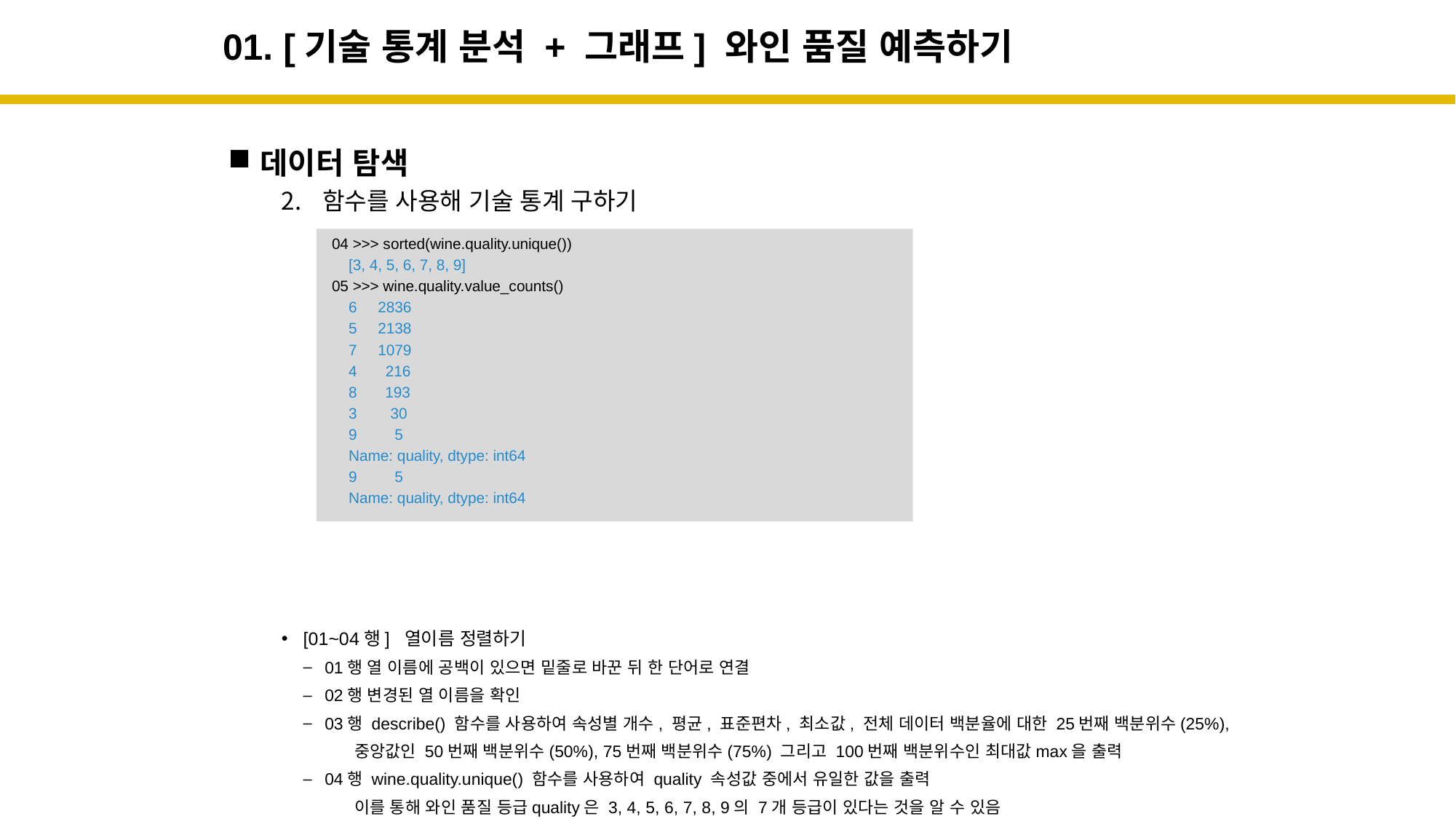

# 01. [기술 통계 분석 + 그래프] 와인 품질 예측하기
데이터 탐색
함수를 사용해 기술 통계 구하기

[01~04행]  열이름 정렬하기
01행 열 이름에 공백이 있으면 밑줄로 바꾼 뒤 한 단어로 연결
02행 변경된 열 이름을 확인
03행 describe() 함수를 사용하여 속성별 개수, 평균, 표준편차, 최소값, 전체 데이터 백분율에 대한 25번째 백분위수(25%),
          중앙값인 50번째 백분위수(50%), 75번째 백분위수(75%) 그리고 100번째 백분위수인 최대값max을 출력
04행 wine.quality.unique() 함수를 사용하여 quality 속성값 중에서 유일한 값을 출력
          이를 통해 와인 품질 등급quality은 3, 4, 5, 6, 7, 8, 9의 7개 등급이 있다는 것을 알 수 있음
05행 quality.value_counts() 함수는 quality 속성값에 대한 빈도수를 보여줌
           6등급인 샘플이 2,826개로 가장 많고, 9등급인 샘플이 5개로 가장 적은 것을 알 수 있음
04 >>> sorted(wine.quality.unique())
    [3, 4, 5, 6, 7, 8, 9]
05 >>> wine.quality.value_counts()
    6     2836
    5     2138
    7     1079
    4       216
    8       193
    3        30
    9         5
    Name: quality, dtype: int64
    9         5
    Name: quality, dtype: int64